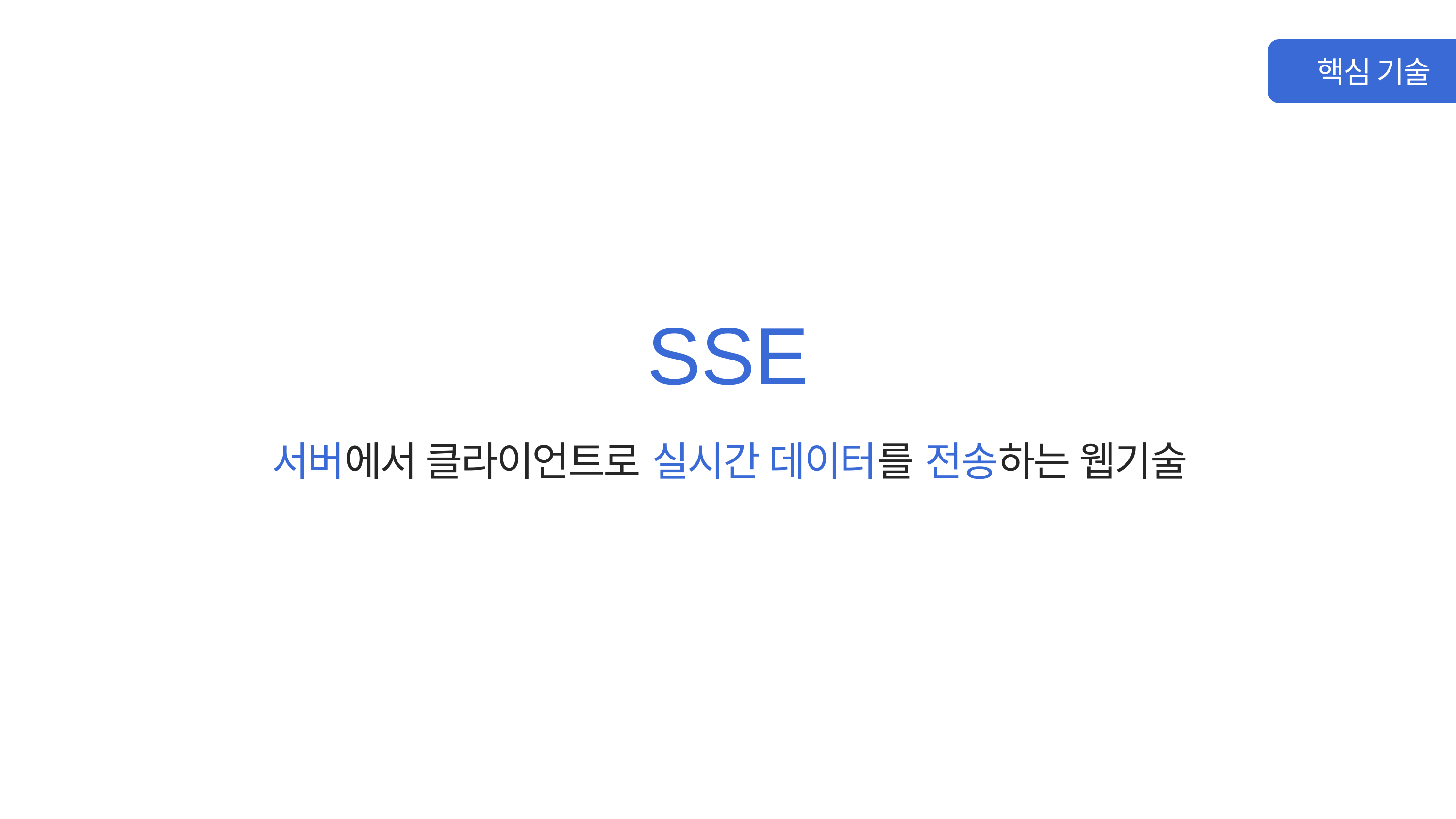

핵심 기술
SSE
서버에서 클라이언트로 실시간 데이터를 전송하는 웹기술